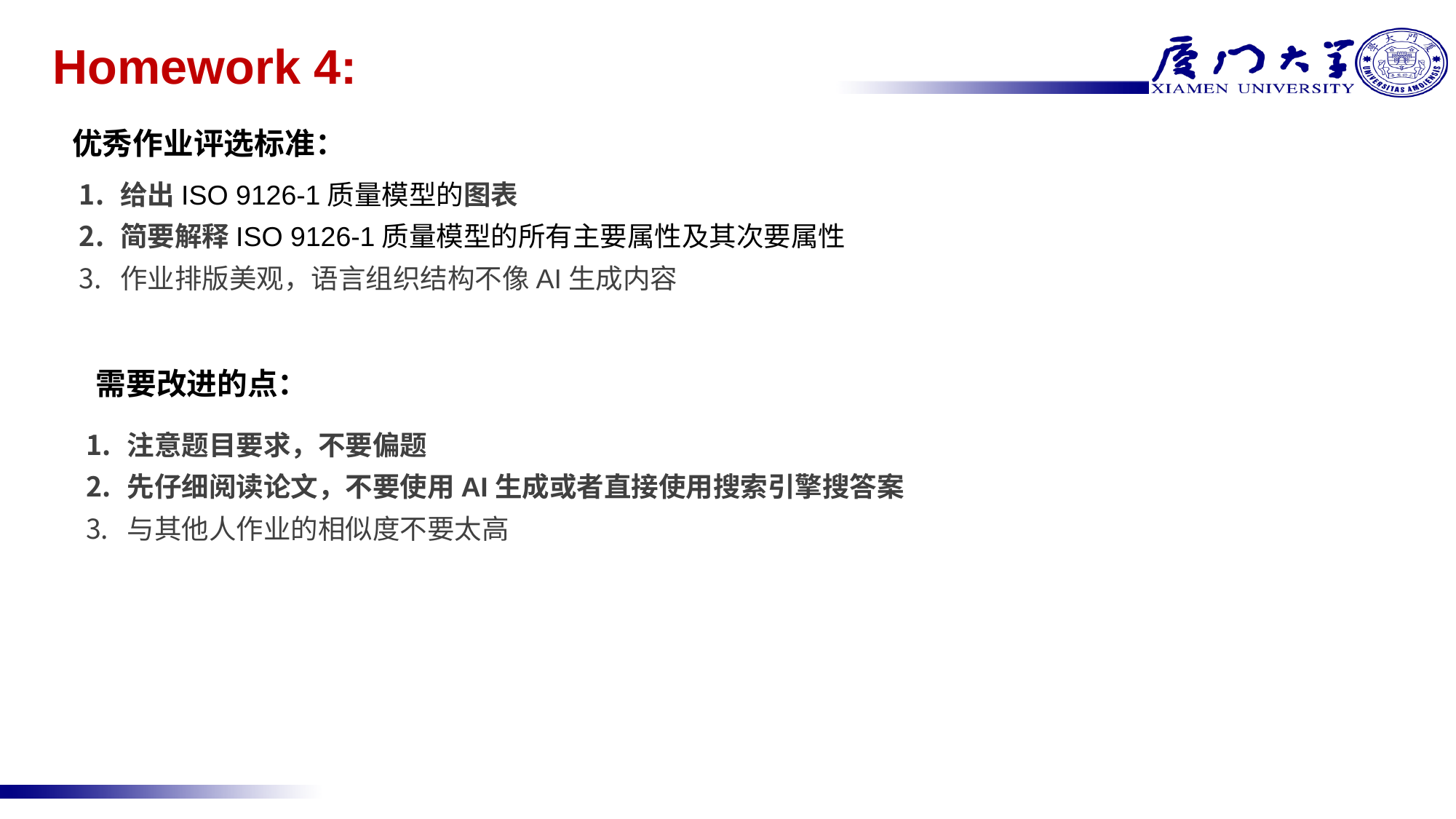

# Homework 4:
优秀作业评选标准：
给出ISO 9126-1质量模型的图表
简要解释ISO 9126-1质量模型的所有主要属性及其次要属性
作业排版美观，语言组织结构不像AI生成内容
需要改进的点：
注意题目要求，不要偏题
先仔细阅读论文，不要使用AI生成或者直接使用搜索引擎搜答案
与其他人作业的相似度不要太高